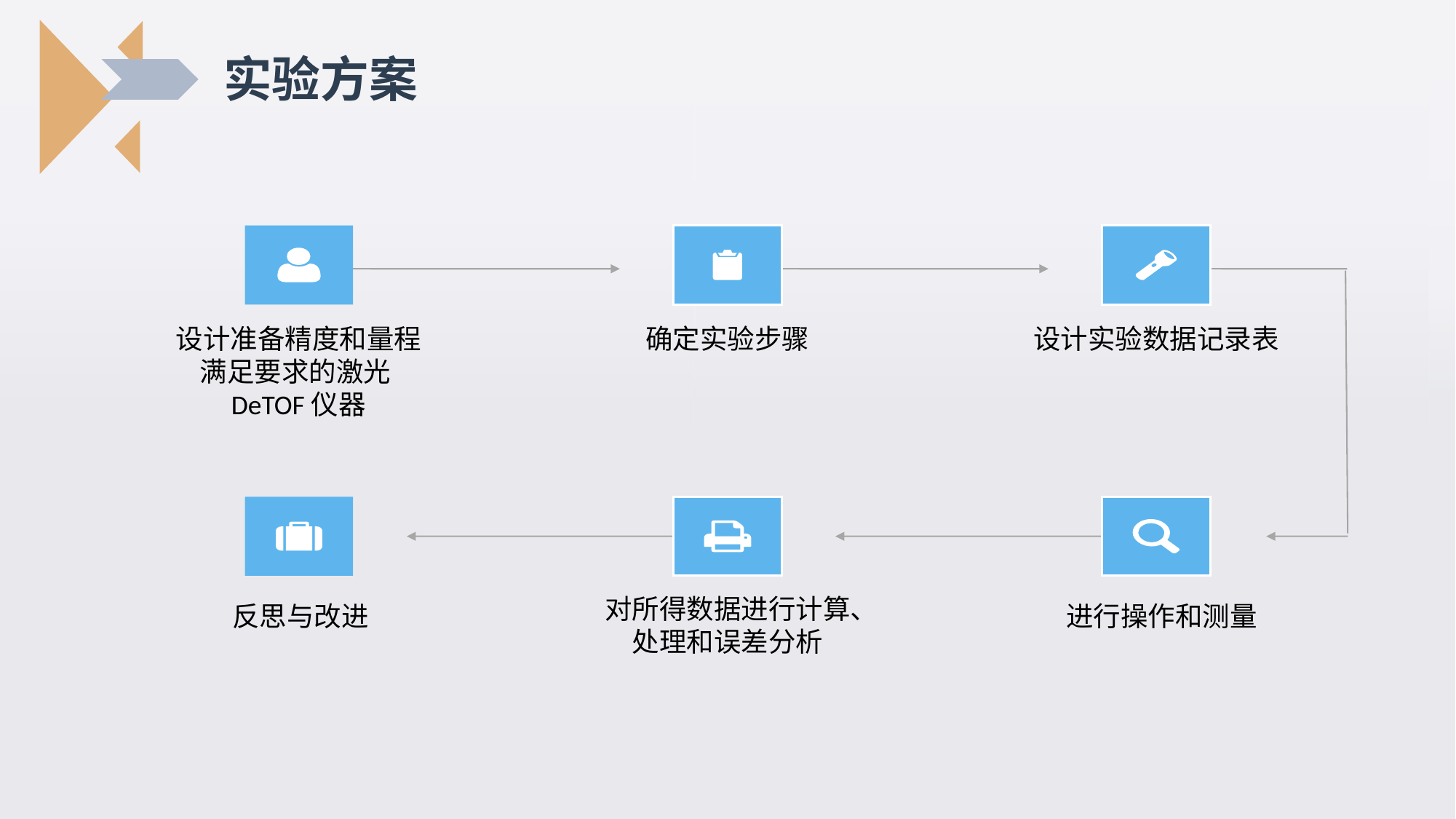

实验方案

设计准备精度和量程满足要求的激光DeTOF仪器
确定实验步骤
设计实验数据记录表
对所得数据进行计算、处理和误差分析
反思与改进
进行操作和测量